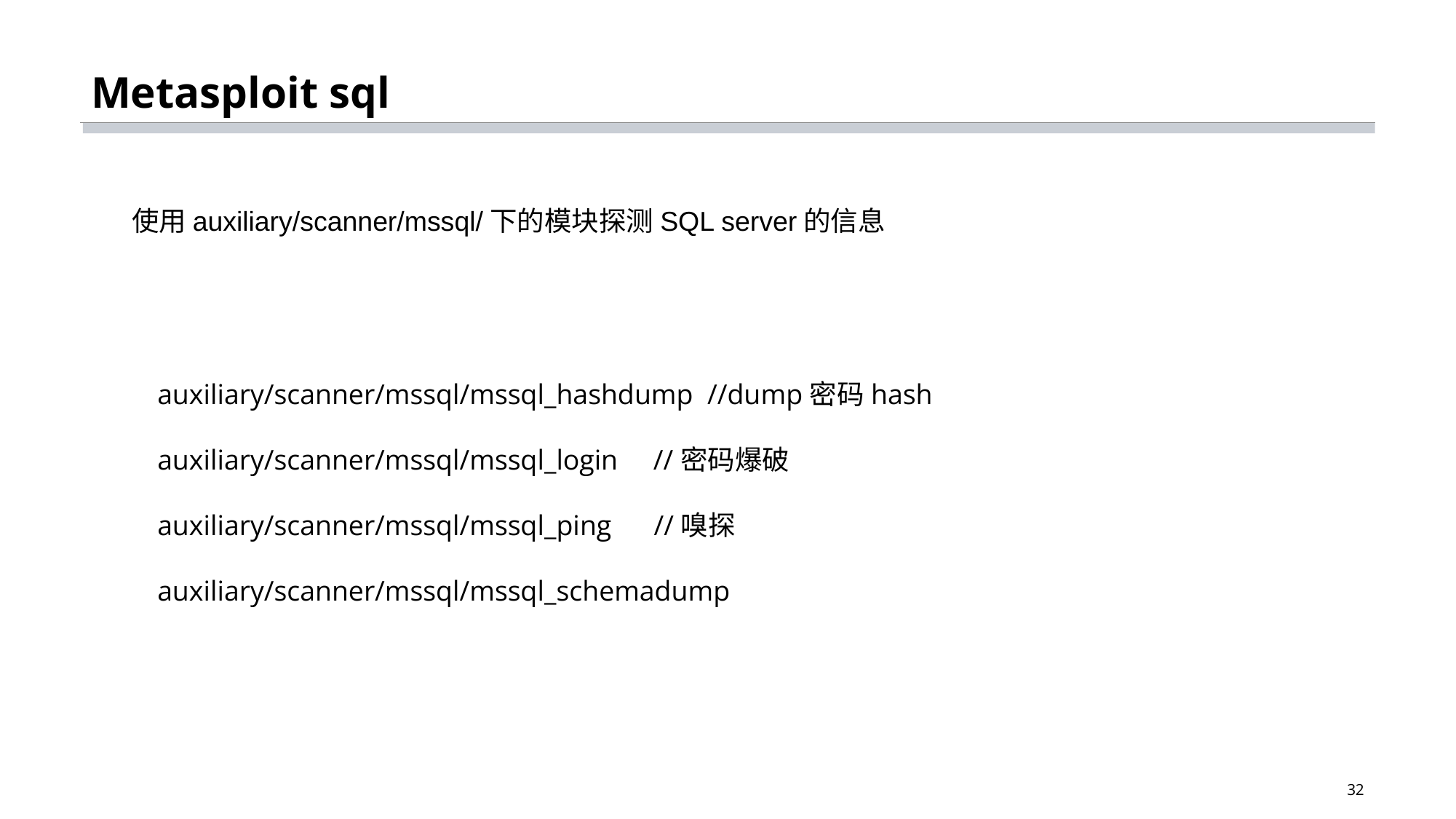

# Metasploit sql
使用auxiliary/scanner/mssql/下的模块探测SQL server的信息
auxiliary/scanner/mssql/mssql_hashdump  //dump密码hash
auxiliary/scanner/mssql/mssql_login     //密码爆破
auxiliary/scanner/mssql/mssql_ping      //嗅探
auxiliary/scanner/mssql/mssql_schemadump
32